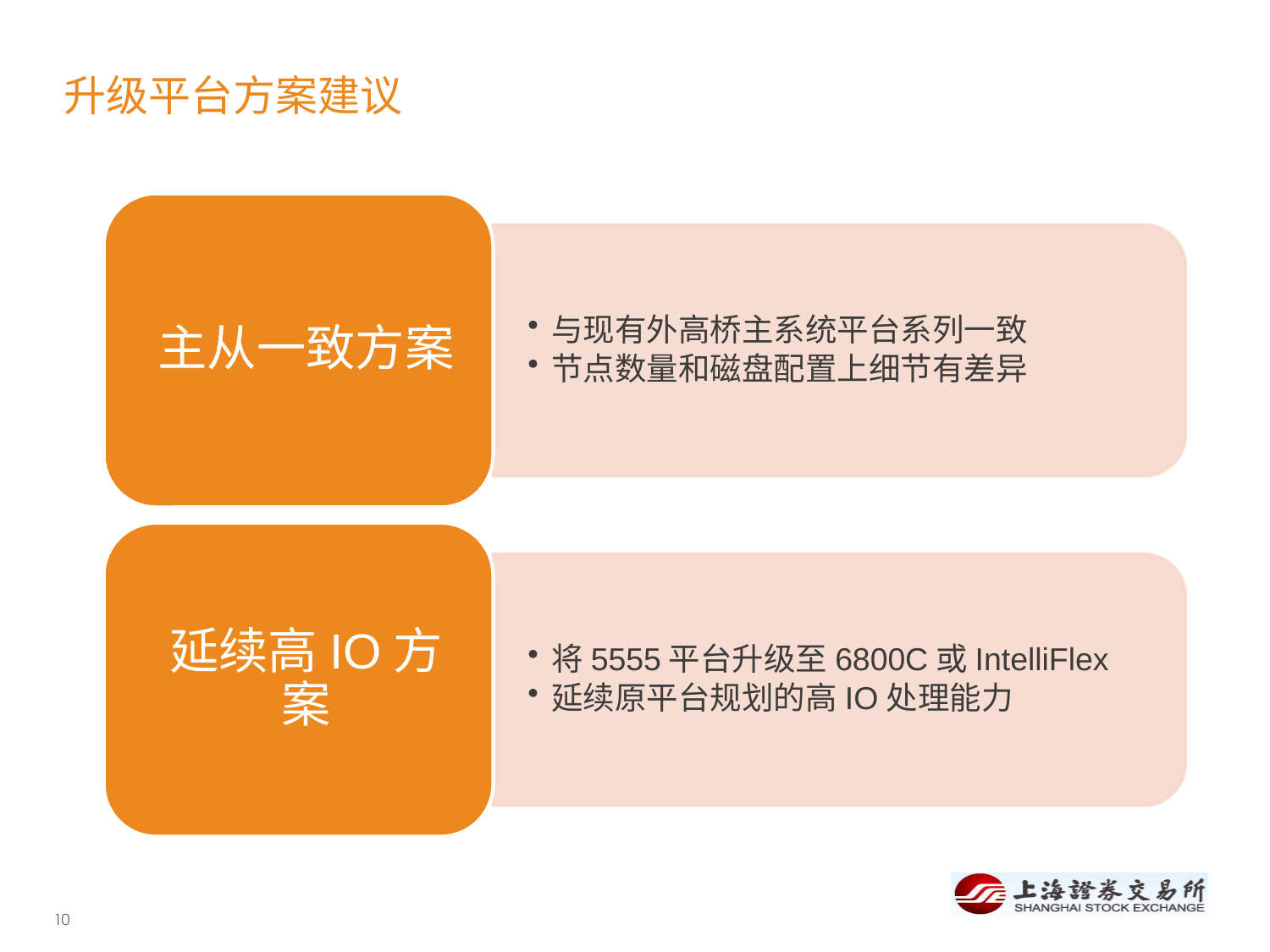

# 升级平台方案建议
与现有外高桥主系统平台系列一致
节点数量和磁盘配置上细节有差异
主从一致方案
将5555平台升级至6800C或IntelliFlex
延续原平台规划的高IO处理能力
延续高IO方案